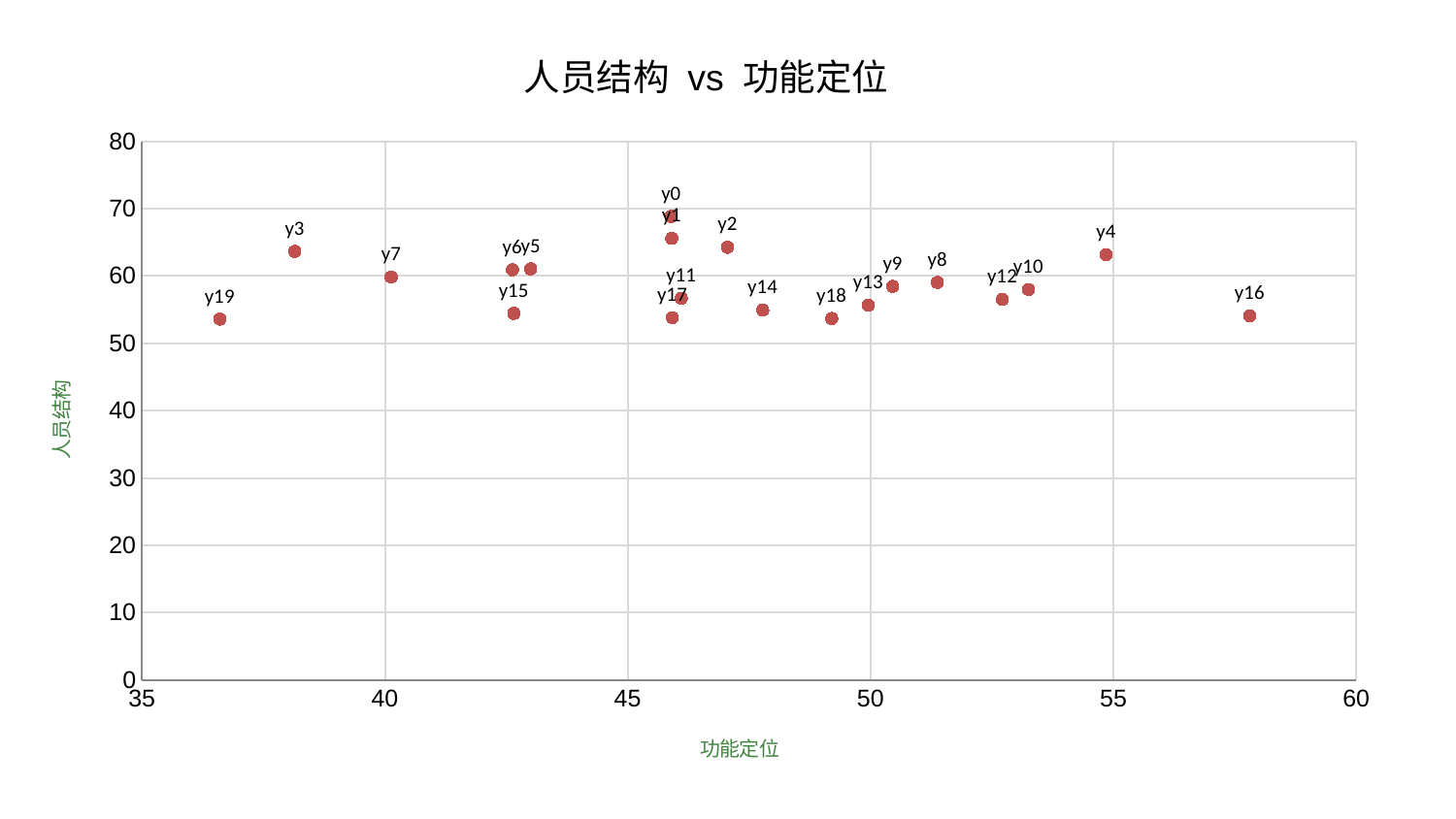

### Chart: 人员结构 vs 功能定位

| Category | 人员结构 |
|---|---|
20